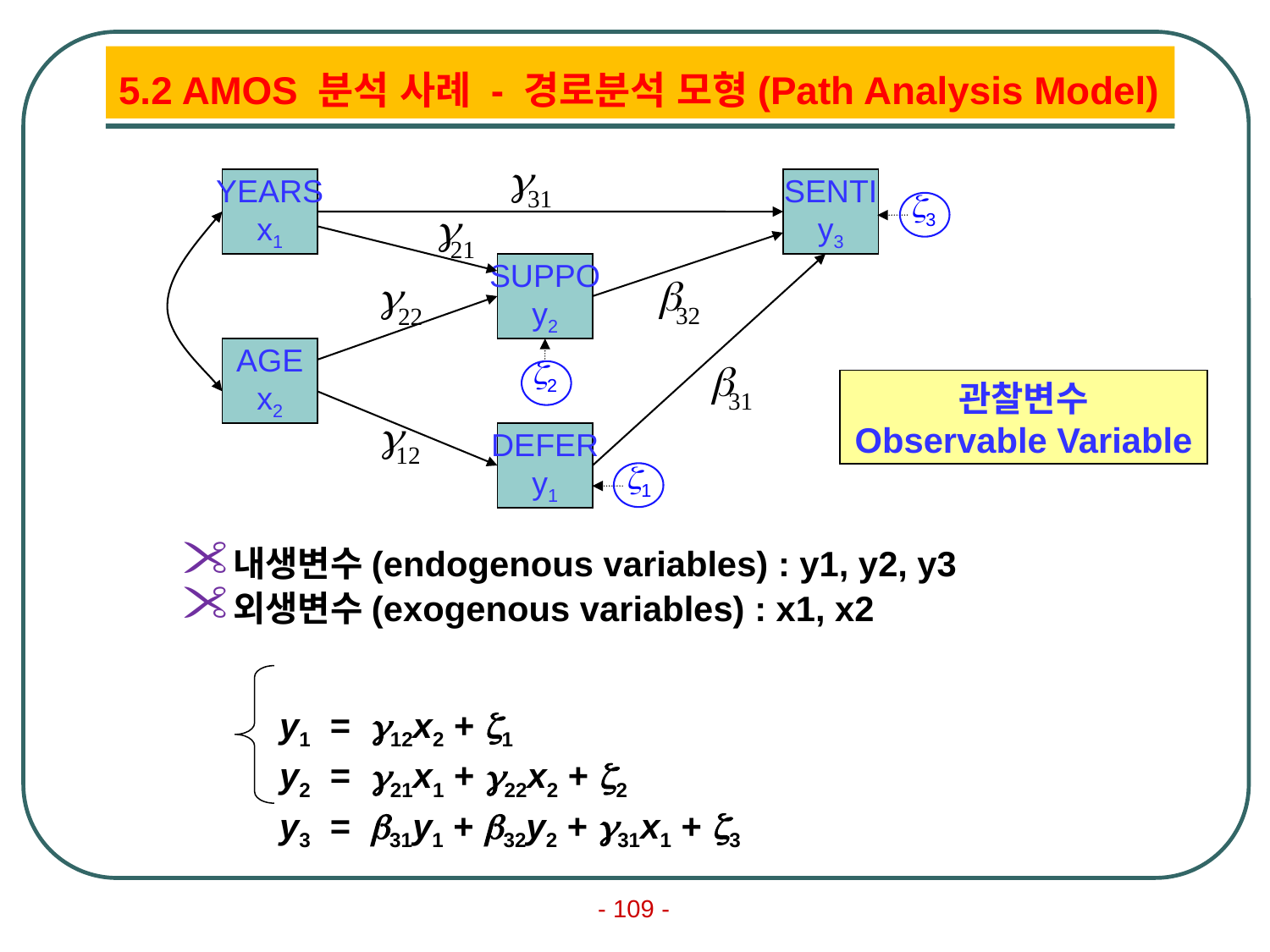

# 5.2 AMOS 분석 사례 - 경로분석 모형(Path Analysis Model)
γ
31
YEARS
x1
SENTI
y3
ζ3

γ
21

SUPPO
y2

β
32
γ
22

AGE
x2

ζ2
β
31

관찰변수
Observable Variable

γ
12
DEFER
y1
ζ1

내생변수(endogenous variables) : y1, y2, y3
외생변수(exogenous variables) : x1, x2

          y1  =  γ12x2 + ζ1
          y2  =  γ21x1 + γ22x2 + ζ2
          y3  =  β31y1 + β32y2 + γ31x1 + ζ3

- 109 -